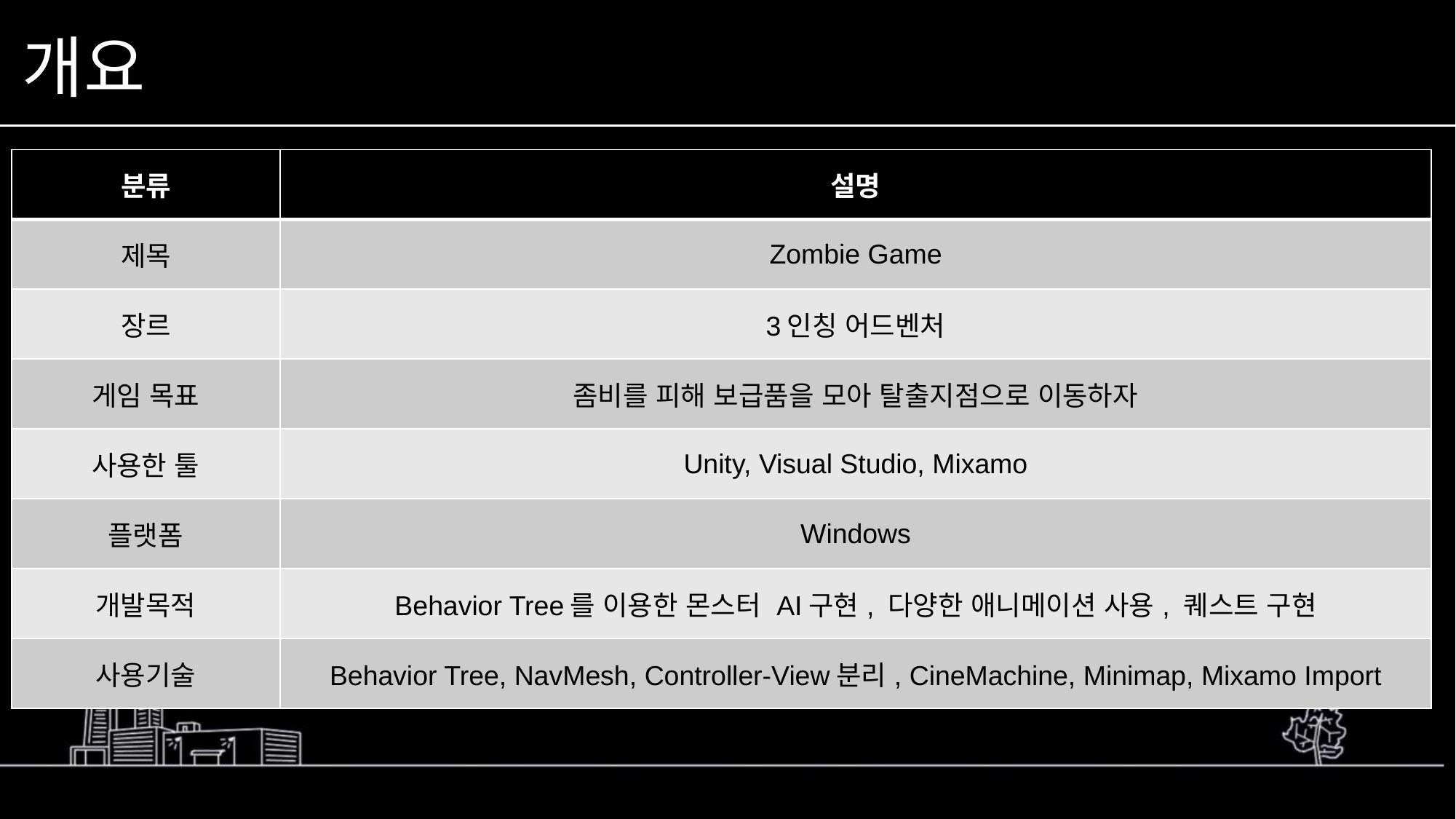

# 개요
| 분류 | 설명 |
| --- | --- |
| 제목 | Zombie Game |
| 장르 | 3인칭 어드벤처 |
| 게임 목표 | 좀비를 피해 보급품을 모아 탈출지점으로 이동하자 |
| 사용한 툴 | Unity, Visual Studio, Mixamo |
| 플랫폼 | Windows |
| 개발목적 | Behavior Tree를 이용한 몬스터 AI구현, 다양한 애니메이션 사용, 퀘스트 구현 |
| 사용기술 | Behavior Tree, NavMesh, Controller-View분리, CineMachine, Minimap, Mixamo Import |